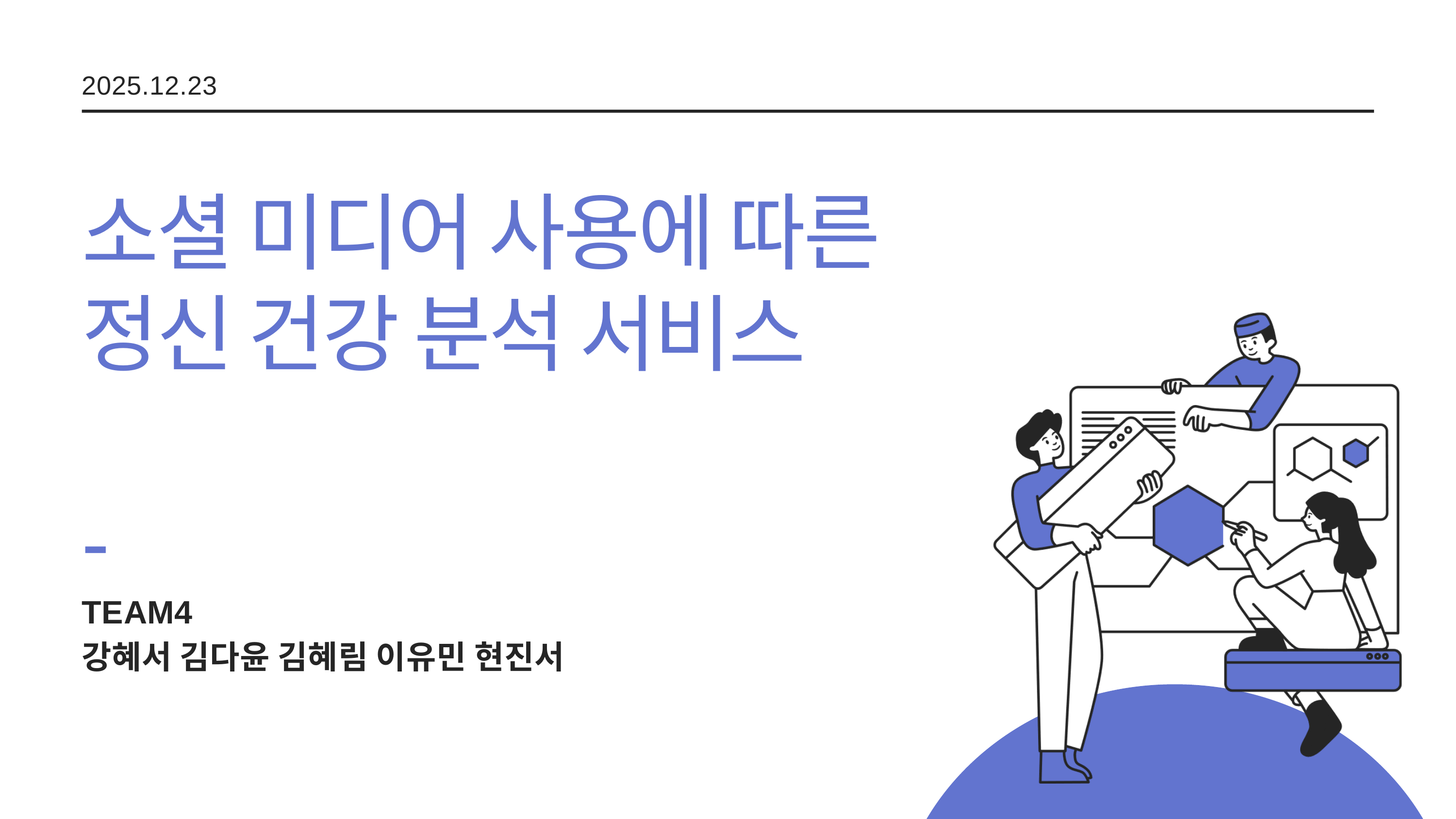

2025.12.23

소셜 미디어 사용에 따른
정신 건강 분석 서비스

-
TEAM4
강혜서 김다윤 김혜림 이유민 현진서